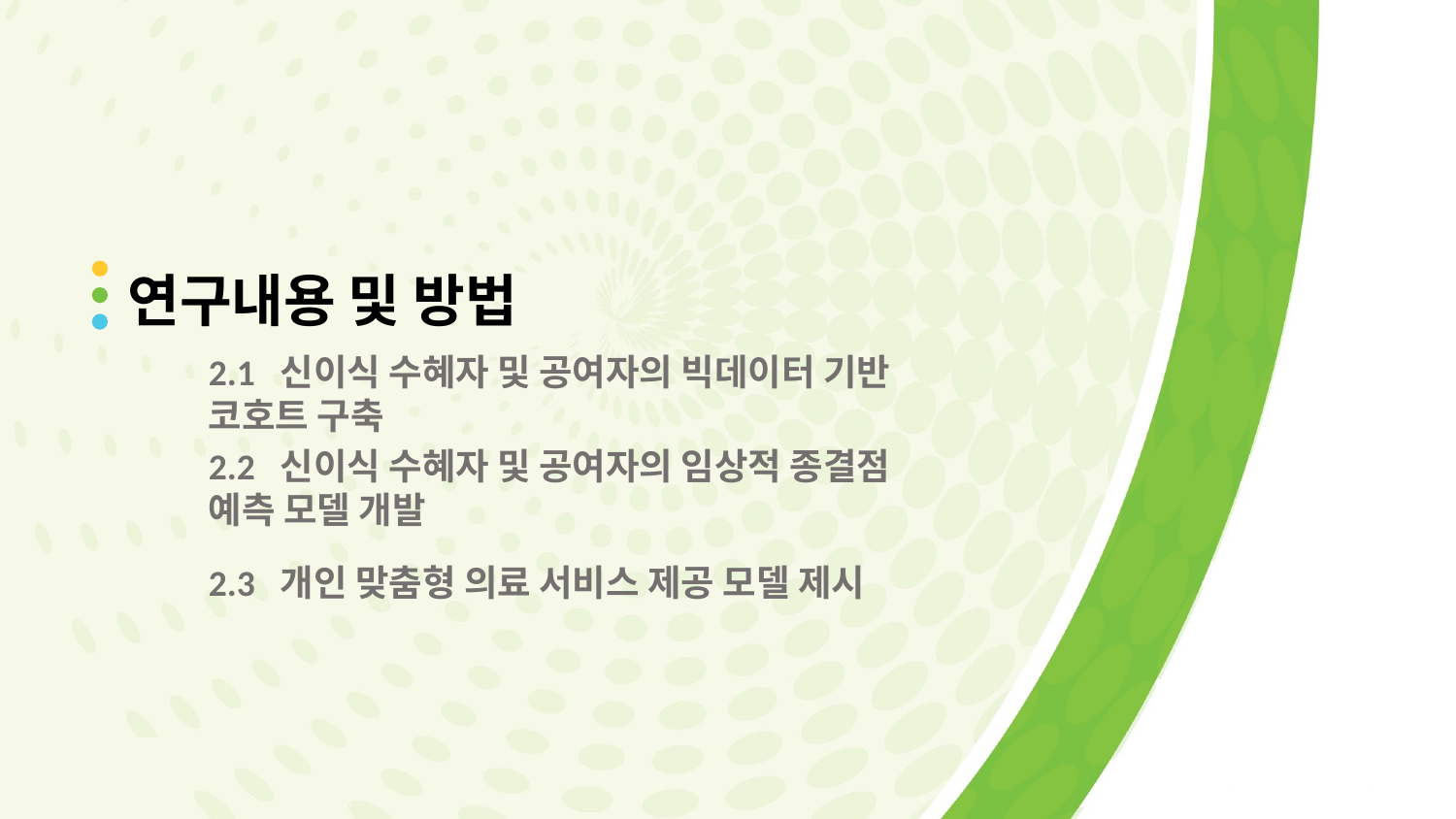

연구내용 및 방법
2.1  신이식 수혜자 및 공여자의 빅데이터 기반 코호트 구축
2.2  신이식 수혜자 및 공여자의 임상적 종결점 예측 모델 개발
2.3  개인 맞춤형 의료 서비스 제공 모델 제시